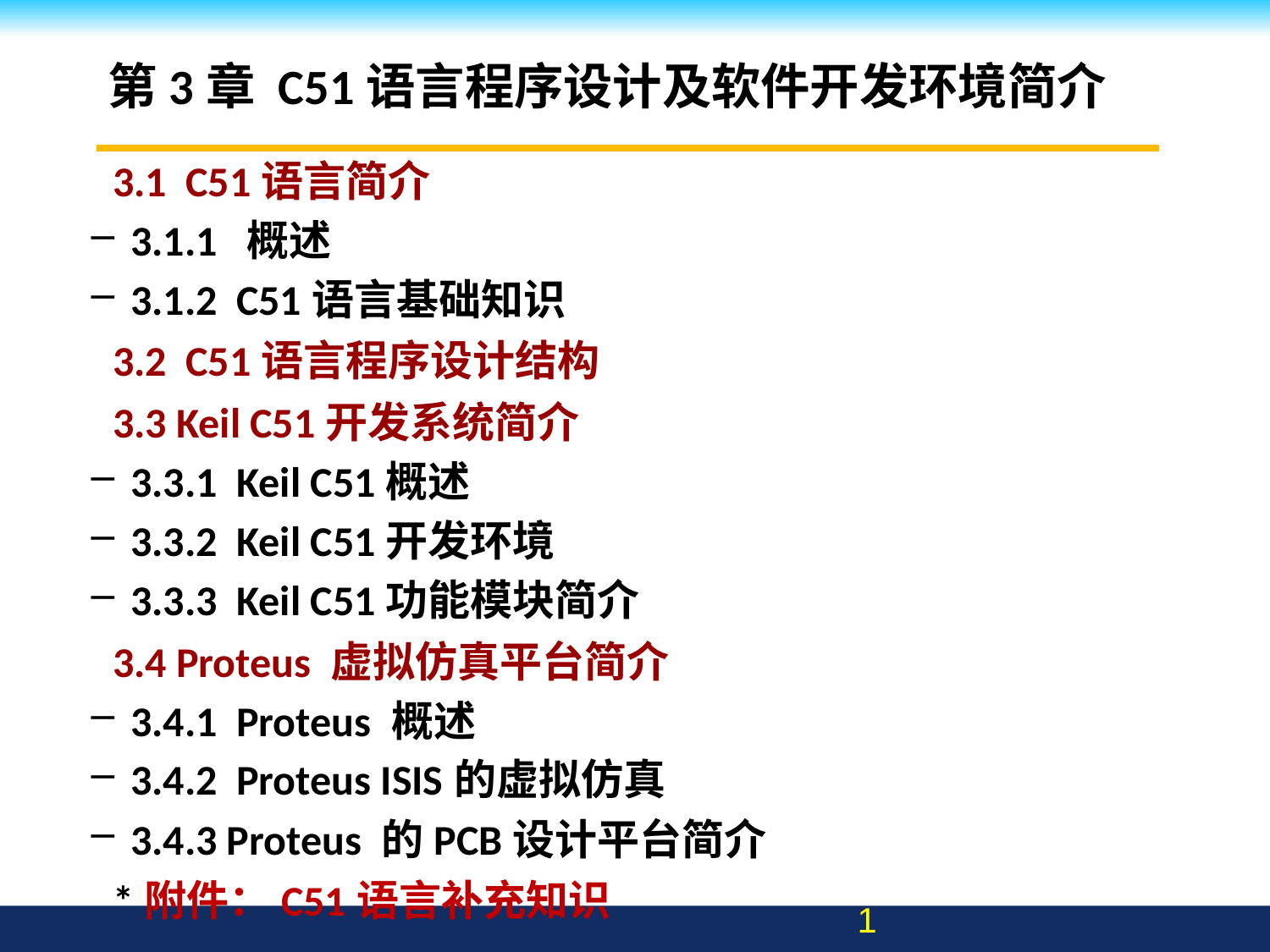

# 第3章 C51语言程序设计及软件开发环境简介
3.1  C51语言简介
3.1.1  概述
3.1.2  C51语言基础知识
3.2  C51语言程序设计结构
3.3 Keil C51开发系统简介
3.3.1  Keil C51概述
3.3.2  Keil C51开发环境
3.3.3  Keil C51功能模块简介
3.4 Proteus 虚拟仿真平台简介
3.4.1  Proteus 概述
3.4.2  Proteus ISIS的虚拟仿真
3.4.3 Proteus 的PCB设计平台简介
*附件：C51语言补充知识
1